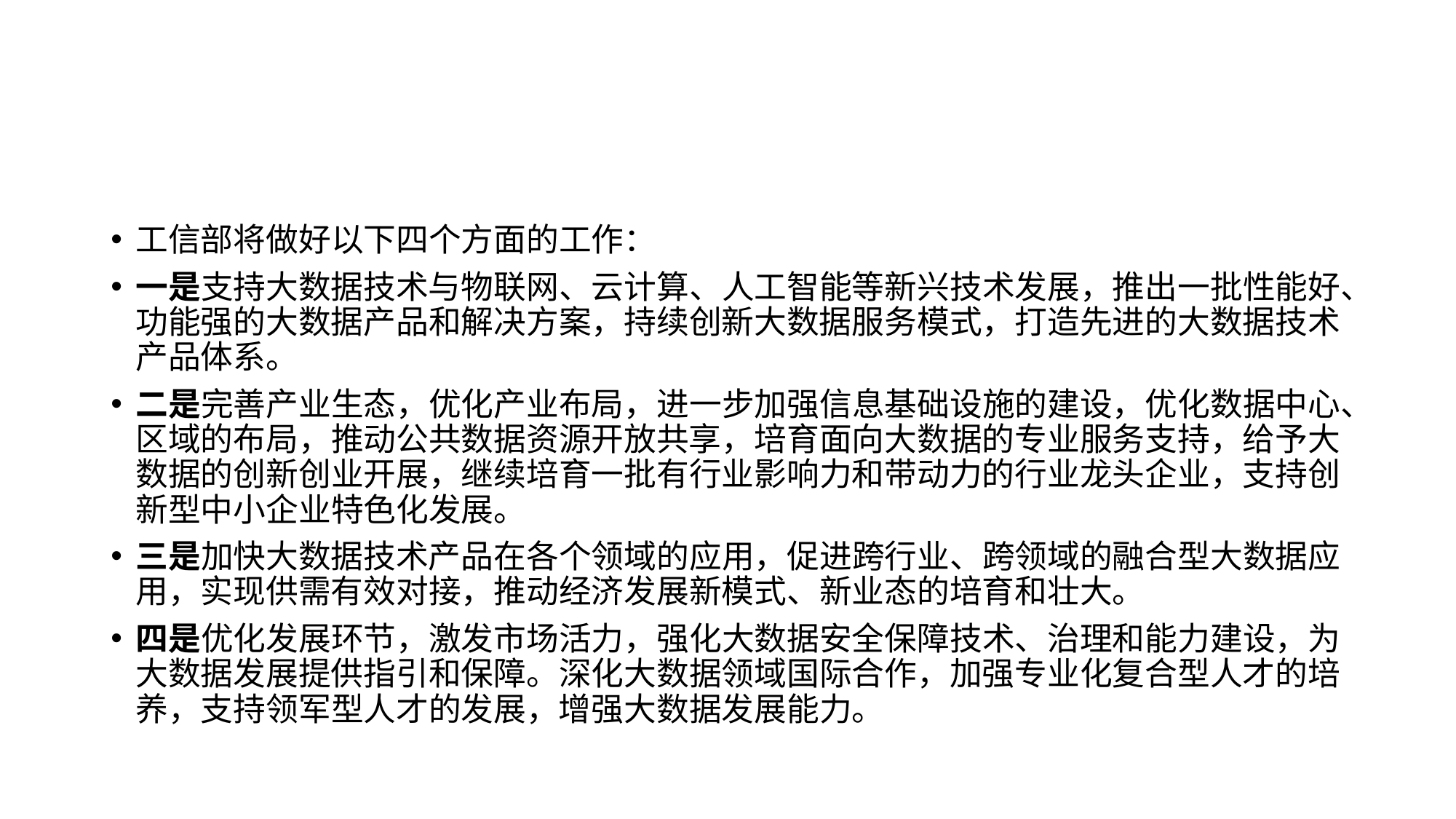

#
工信部将做好以下四个方面的工作：
一是支持大数据技术与物联网、云计算、人工智能等新兴技术发展，推出一批性能好、功能强的大数据产品和解决方案，持续创新大数据服务模式，打造先进的大数据技术产品体系。
二是完善产业生态，优化产业布局，进一步加强信息基础设施的建设，优化数据中心、区域的布局，推动公共数据资源开放共享，培育面向大数据的专业服务支持，给予大数据的创新创业开展，继续培育一批有行业影响力和带动力的行业龙头企业，支持创新型中小企业特色化发展。
三是加快大数据技术产品在各个领域的应用，促进跨行业、跨领域的融合型大数据应用，实现供需有效对接，推动经济发展新模式、新业态的培育和壮大。
四是优化发展环节，激发市场活力，强化大数据安全保障技术、治理和能力建设，为大数据发展提供指引和保障。深化大数据领域国际合作，加强专业化复合型人才的培养，支持领军型人才的发展，增强大数据发展能力。